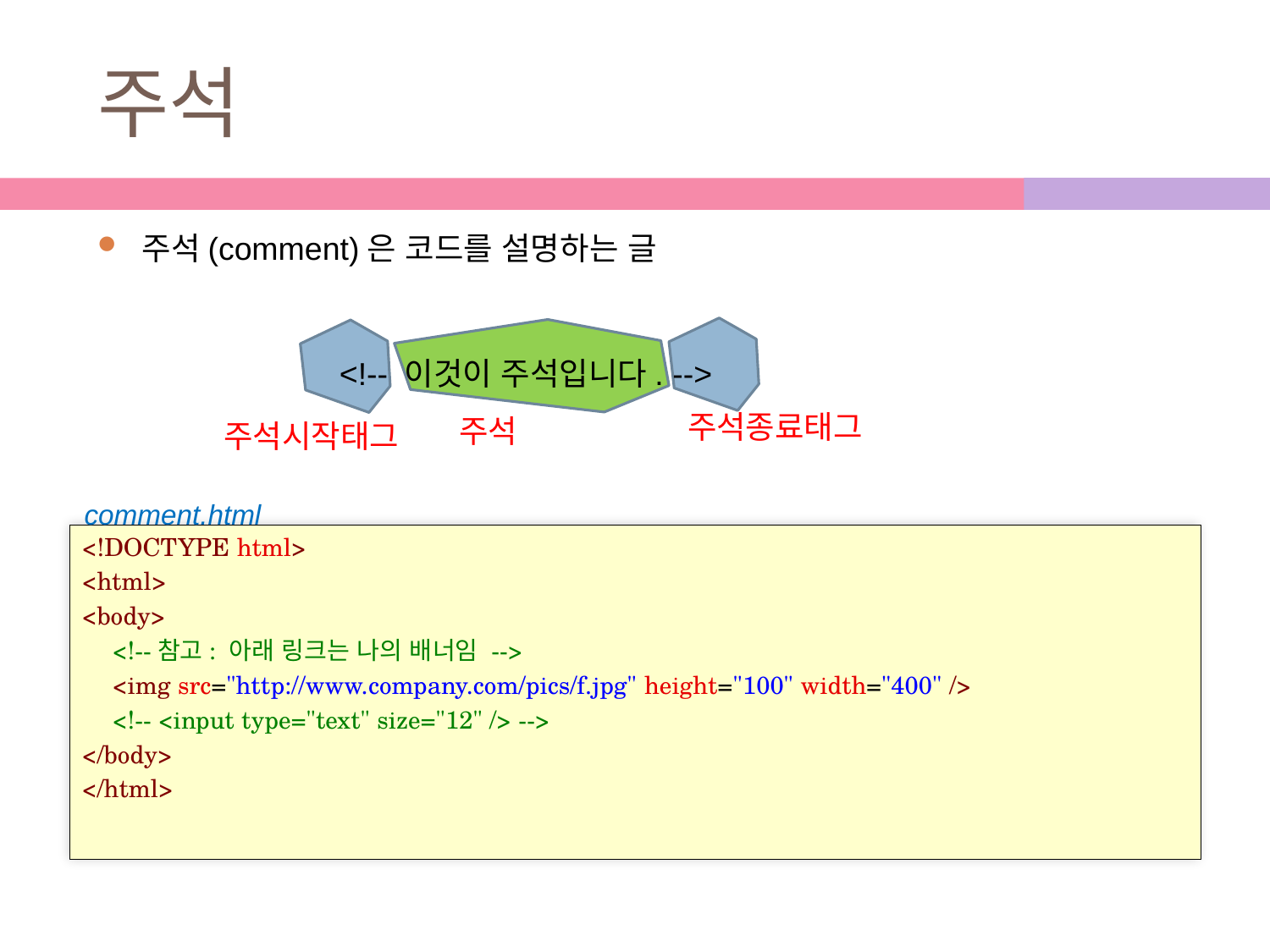

# 주석
주석(comment)은 코드를 설명하는 글

<!-- 이것이 주석입니다. -->
주석종료태그
주석
주석시작태그
comment.html
<!DOCTYPE html>
<html>
<body>
    <!--참고: 아래 링크는 나의 배너임 -->
    <img src="http://www.company.com/pics/f.jpg" height="100" width="400" />
    <!-- <input type="text" size="12" /> -->
</body>
</html>